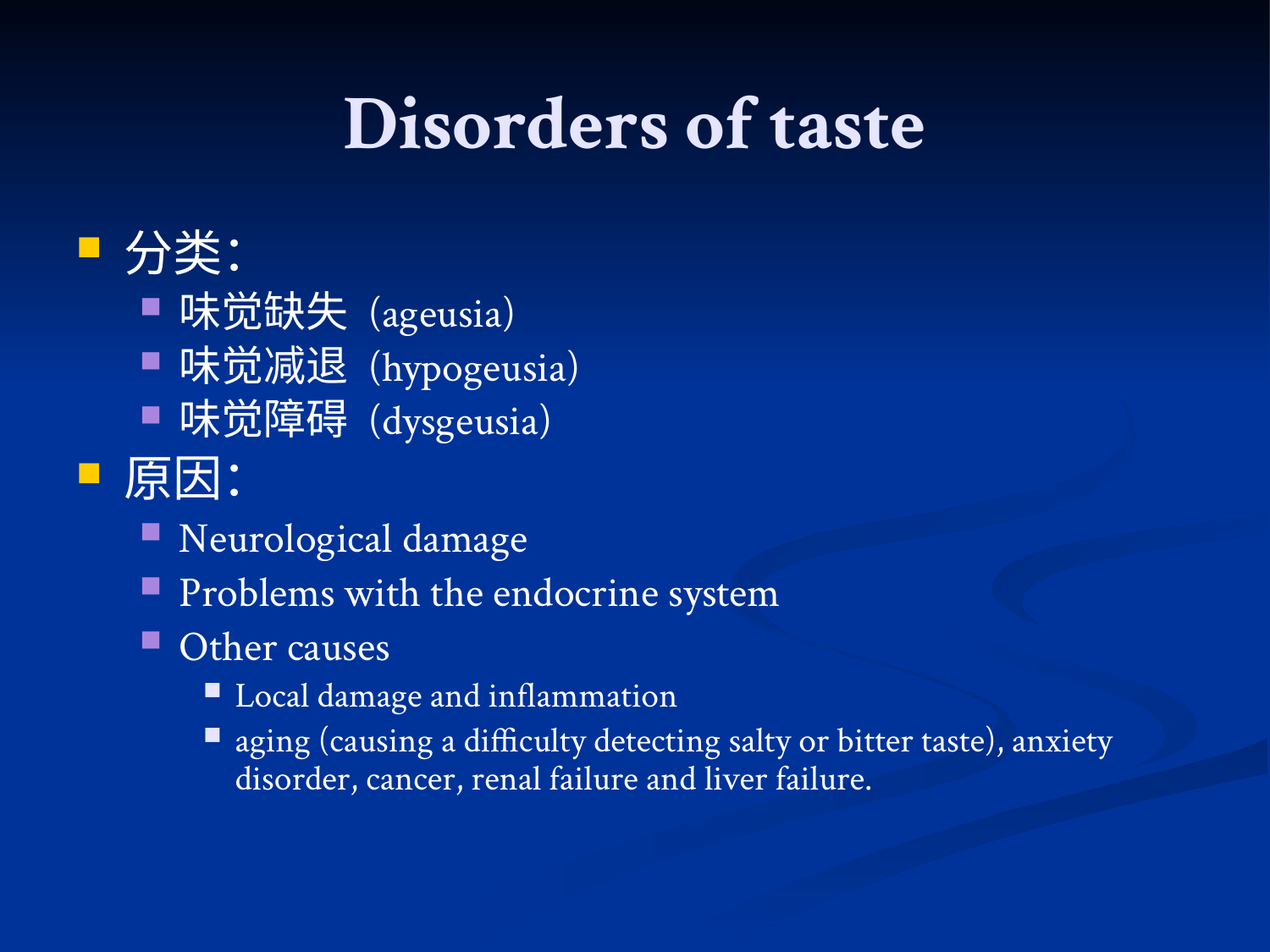

# Disorders of taste
分类：
味觉缺失 (ageusia)
味觉减退 (hypogeusia)
味觉障碍 (dysgeusia)
原因：
Neurological damage
Problems with the endocrine system
Other causes
Local damage and inflammation
aging (causing a difficulty detecting salty or bitter taste), anxiety disorder, cancer, renal failure and liver failure.